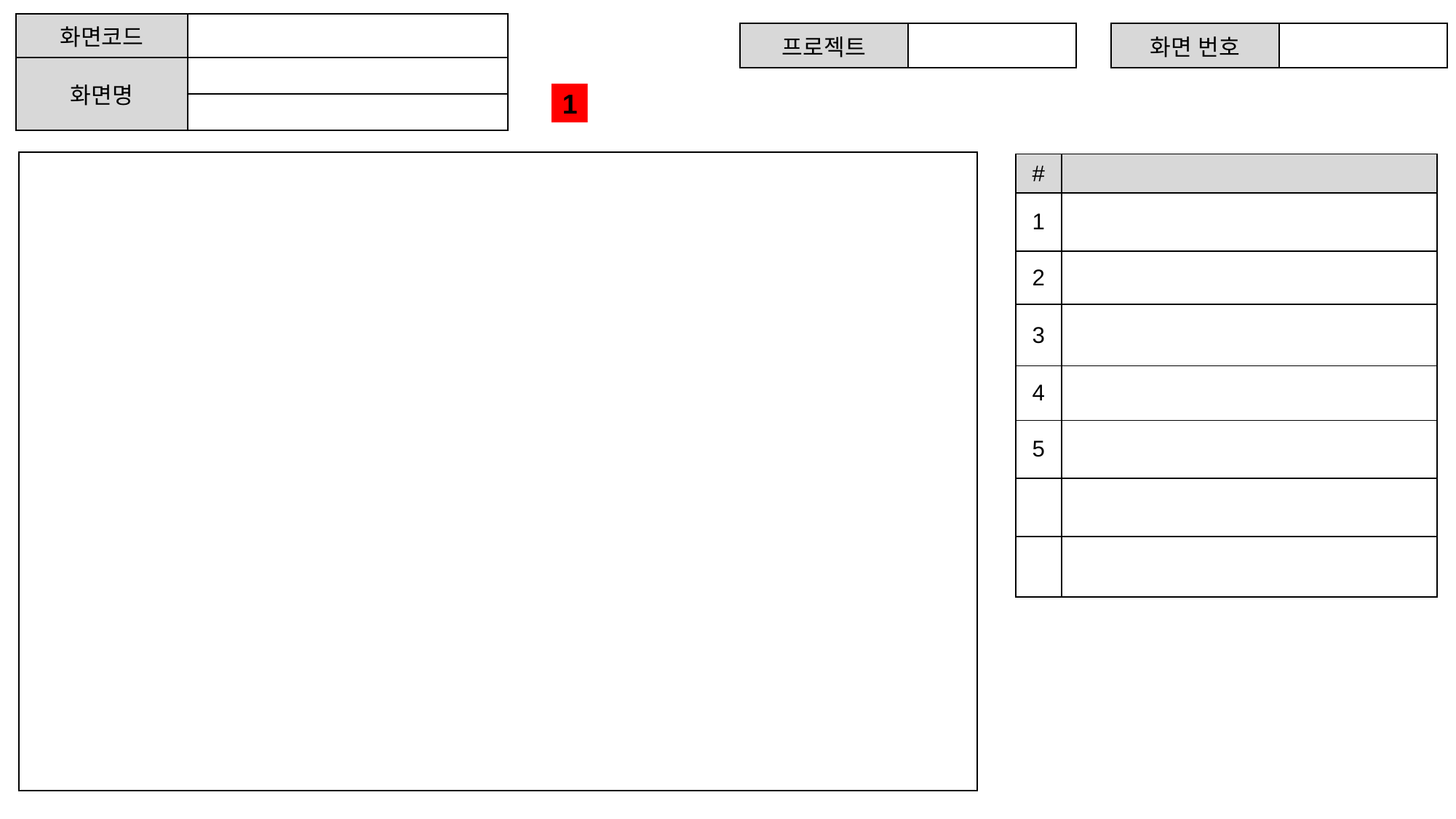

| 화면코드 |  |
| --- | --- |
| 화면명 |  |
|  |  |
| 프로젝트 |  |
| --- | --- |
| 화면 번호 |  |
| --- | --- |
1

| # |  |
| --- | --- |
| 1 |  |
| 2 |  |
| 3 |  |
| 4 |  |
| 5 |  |
|  |  |
|  |  |